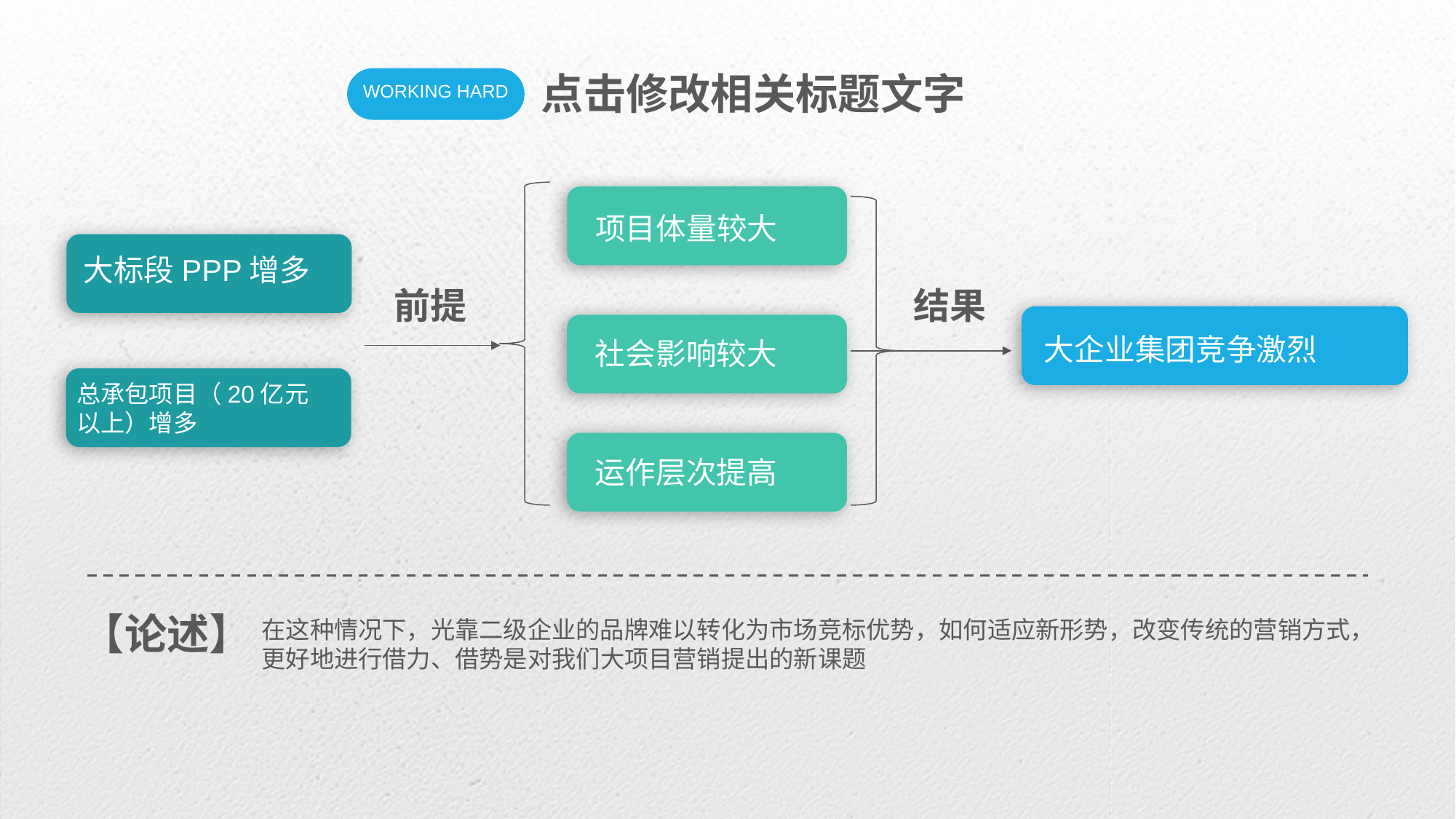

点击修改相关标题文字

项目体量较大

大标段PPP增多
前提
结果

大企业集团竞争激烈

社会影响较大

总承包项目（20亿元
以上）增多

运作层次提高
【论述】
在这种情况下，光靠二级企业的品牌难以转化为市场竞标优势，如何适应新形势，改变传统的营销方式，更好地进行借力、借势是对我们大项目营销提出的新课题